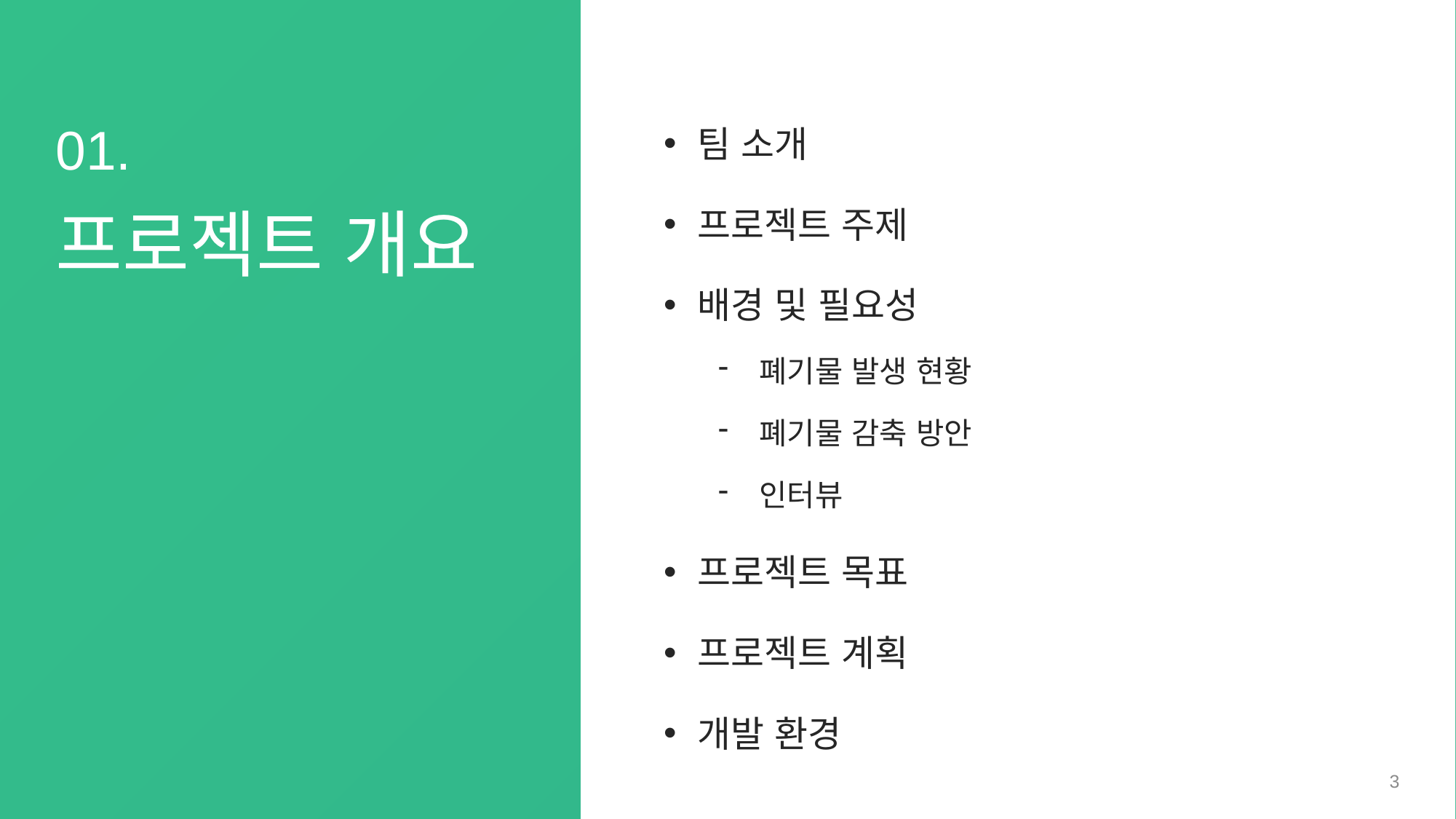

팀 소개
프로젝트 주제
배경 및 필요성
폐기물 발생 현황
폐기물 감축 방안
인터뷰
프로젝트 목표
프로젝트 계획
개발 환경

# 01. 프로젝트 개요
3